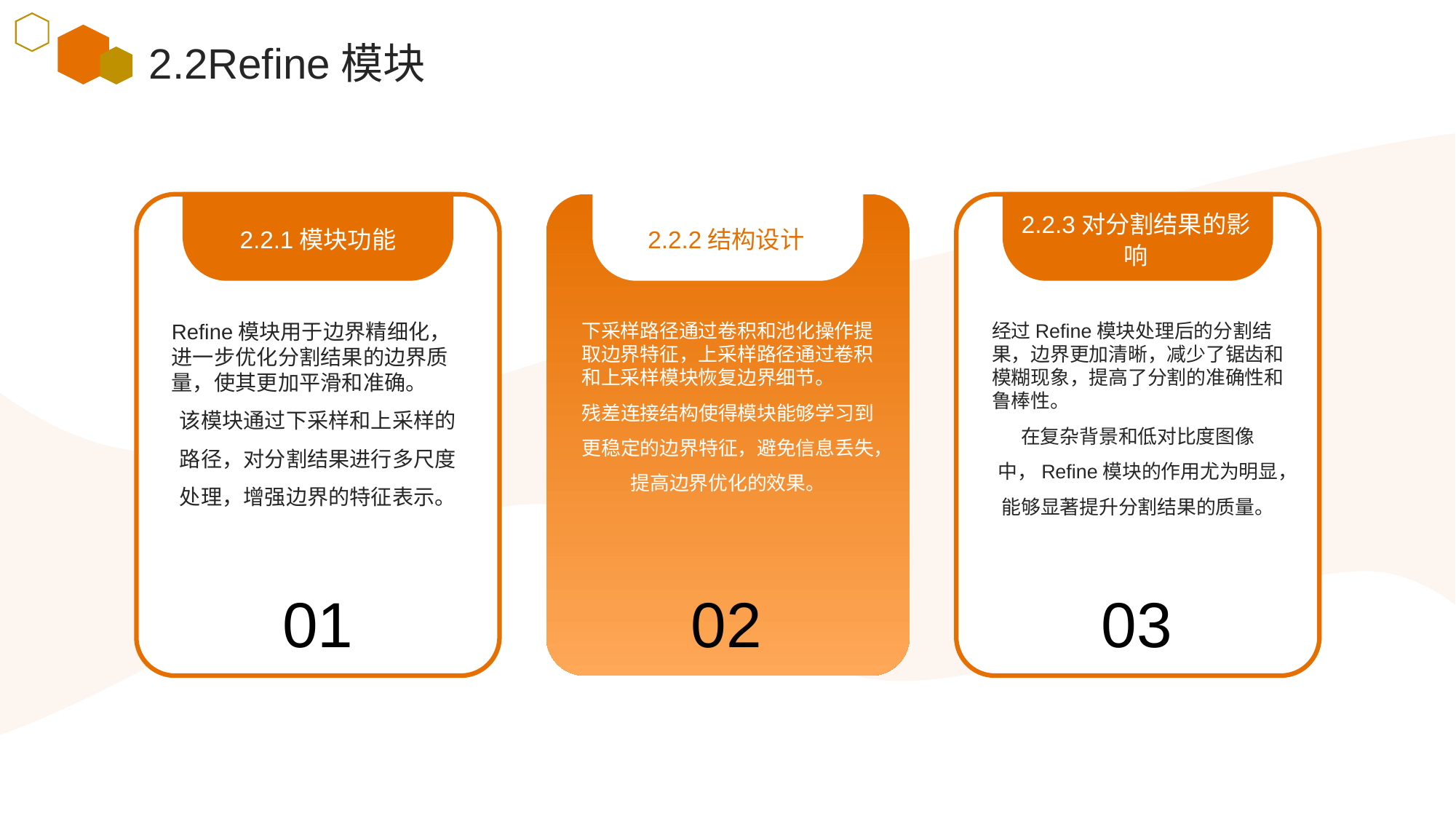

2.2Refine模块

2.2.1模块功能
2.2.2结构设计
2.2.3对分割结果的影响
Refine模块用于边界精细化，进一步优化分割结果的边界质量，使其更加平滑和准确。
该模块通过下采样和上采样的路径，对分割结果进行多尺度处理，增强边界的特征表示。
下采样路径通过卷积和池化操作提取边界特征，上采样路径通过卷积和上采样模块恢复边界细节。
残差连接结构使得模块能够学习到更稳定的边界特征，避免信息丢失，提高边界优化的效果。
经过Refine模块处理后的分割结果，边界更加清晰，减少了锯齿和模糊现象，提高了分割的准确性和鲁棒性。
在复杂背景和低对比度图像中，Refine模块的作用尤为明显，能够显著提升分割结果的质量。
01
02
03